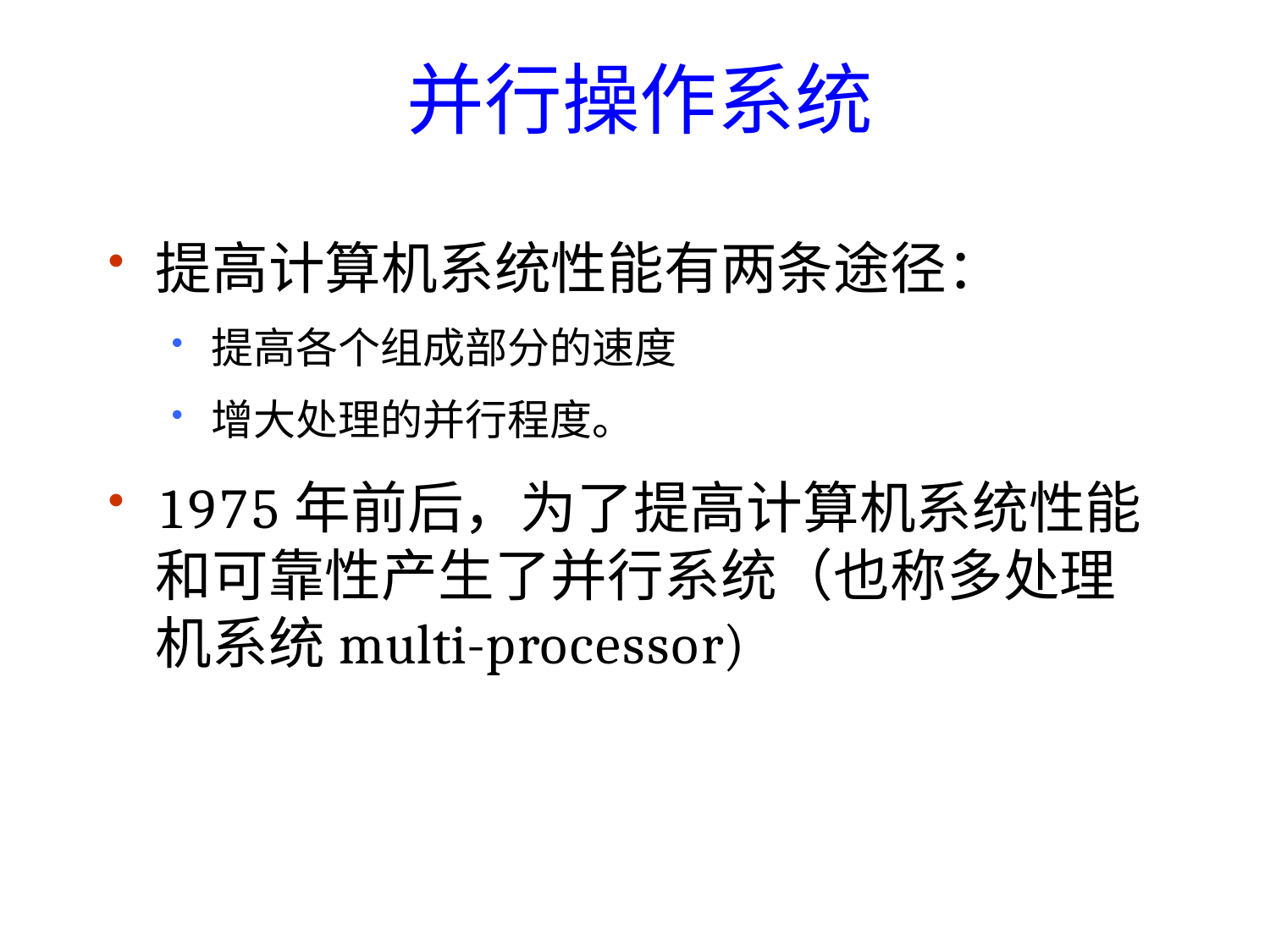

# 并行操作系统
提高计算机系统性能有两条途径：
提高各个组成部分的速度
增大处理的并行程度。
1975年前后，为了提高计算机系统性能和可靠性产生了并行系统（也称多处理机系统multi-processor)